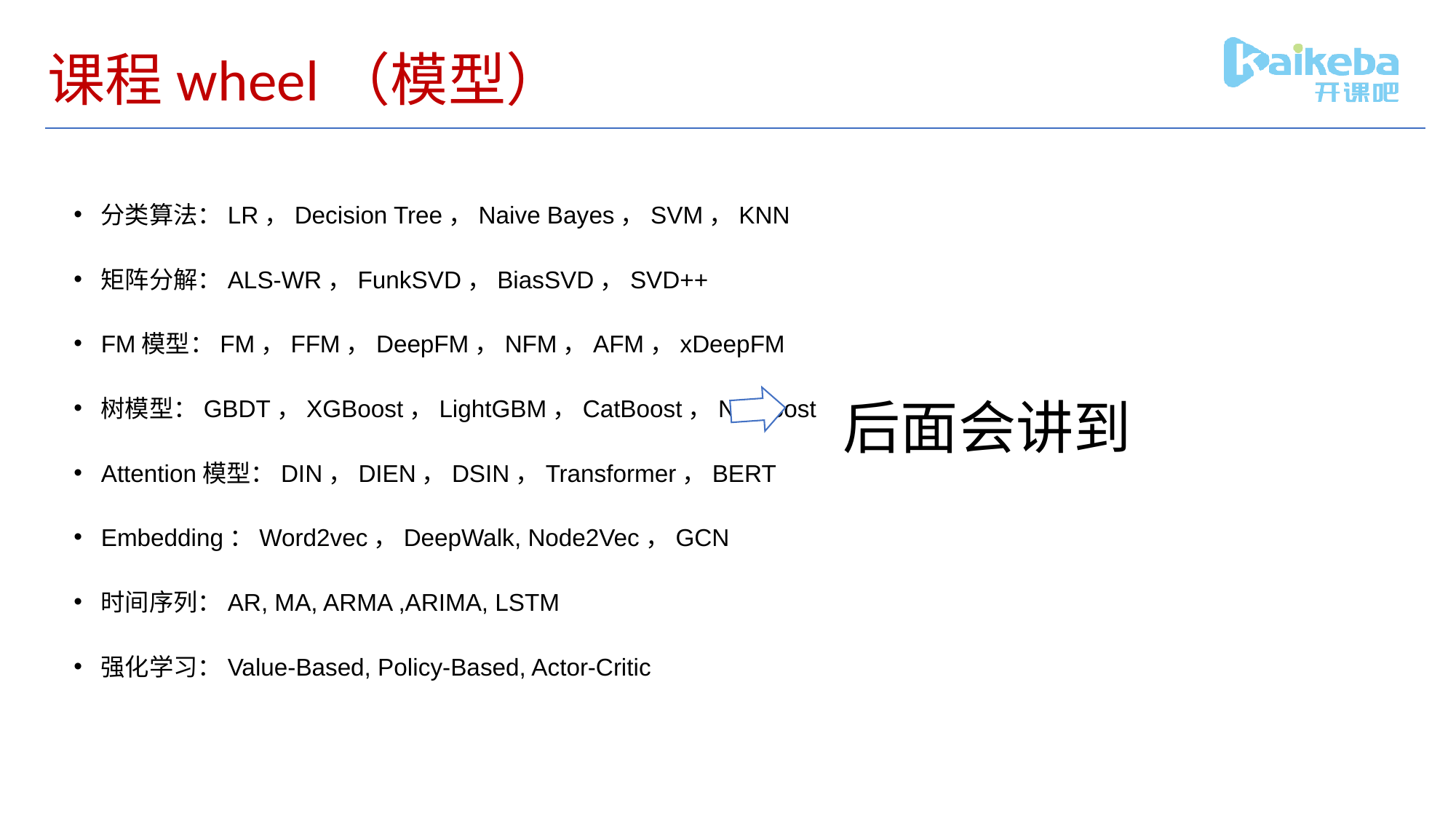

# 课程wheel（模型）
分类算法：LR，Decision Tree，Naive Bayes，SVM，KNN
矩阵分解：ALS-WR，FunkSVD，BiasSVD，SVD++
FM模型：FM，FFM，DeepFM，NFM，AFM，xDeepFM
树模型：GBDT，XGBoost，LightGBM，CatBoost，NGBoost
Attention模型：DIN，DIEN，DSIN，Transformer，BERT
Embedding：Word2vec，DeepWalk, Node2Vec，GCN
时间序列：AR, MA, ARMA ,ARIMA, LSTM
强化学习：Value-Based, Policy-Based, Actor-Critic
后面会讲到